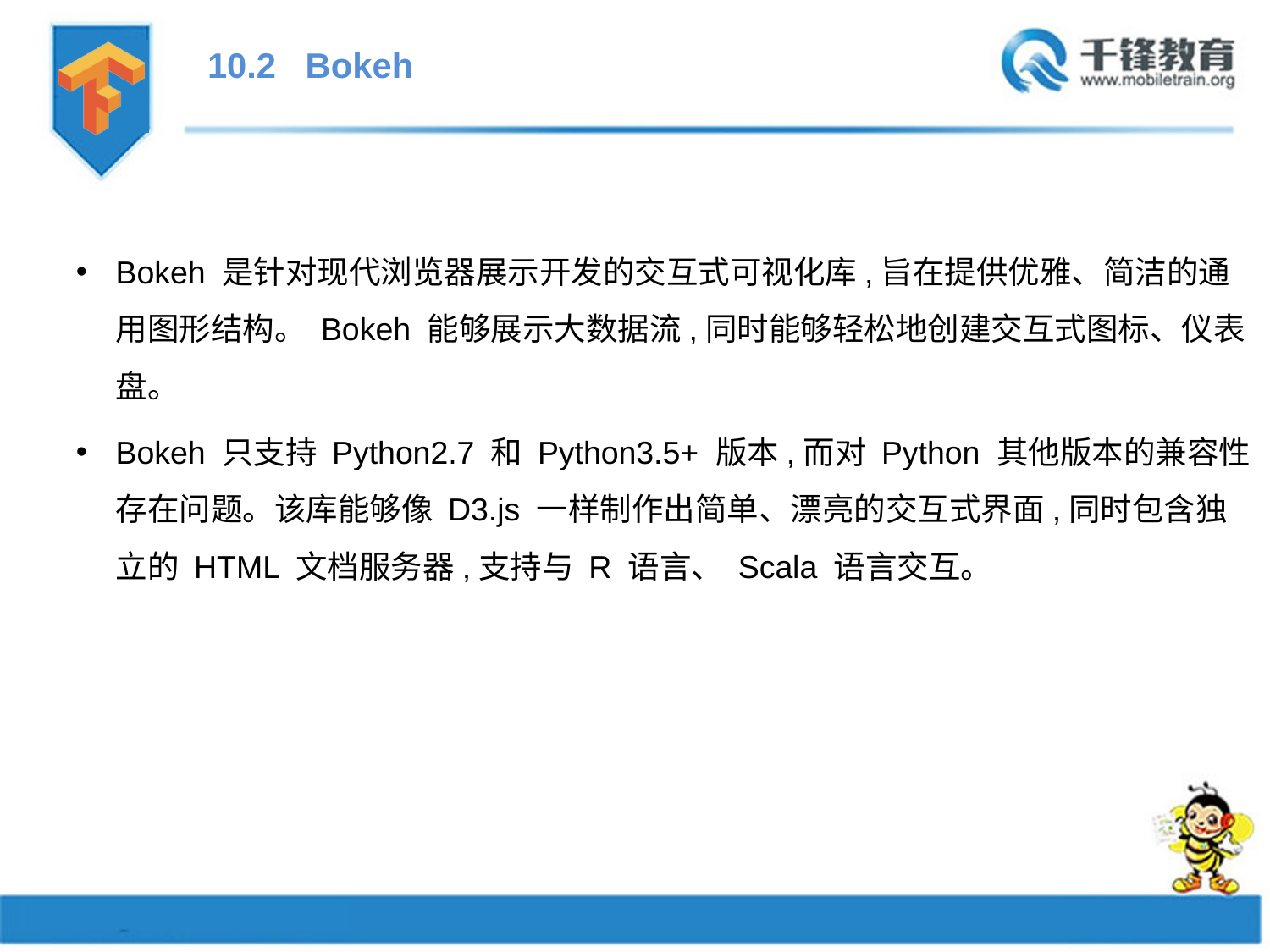

10.2   Bokeh
Bokeh 是针对现代浏览器展示开发的交互式可视化库,旨在提供优雅、简洁的通用图形结构。 Bokeh 能够展示大数据流,同时能够轻松地创建交互式图标、仪表盘。
Bokeh 只支持 Python2.7 和 Python3.5+ 版本,而对 Python 其他版本的兼容性存在问题。该库能够像 D3.js 一样制作出简单、漂亮的交互式界面,同时包含独立的 HTML 文档服务器,支持与 R 语言、 Scala 语言交互。